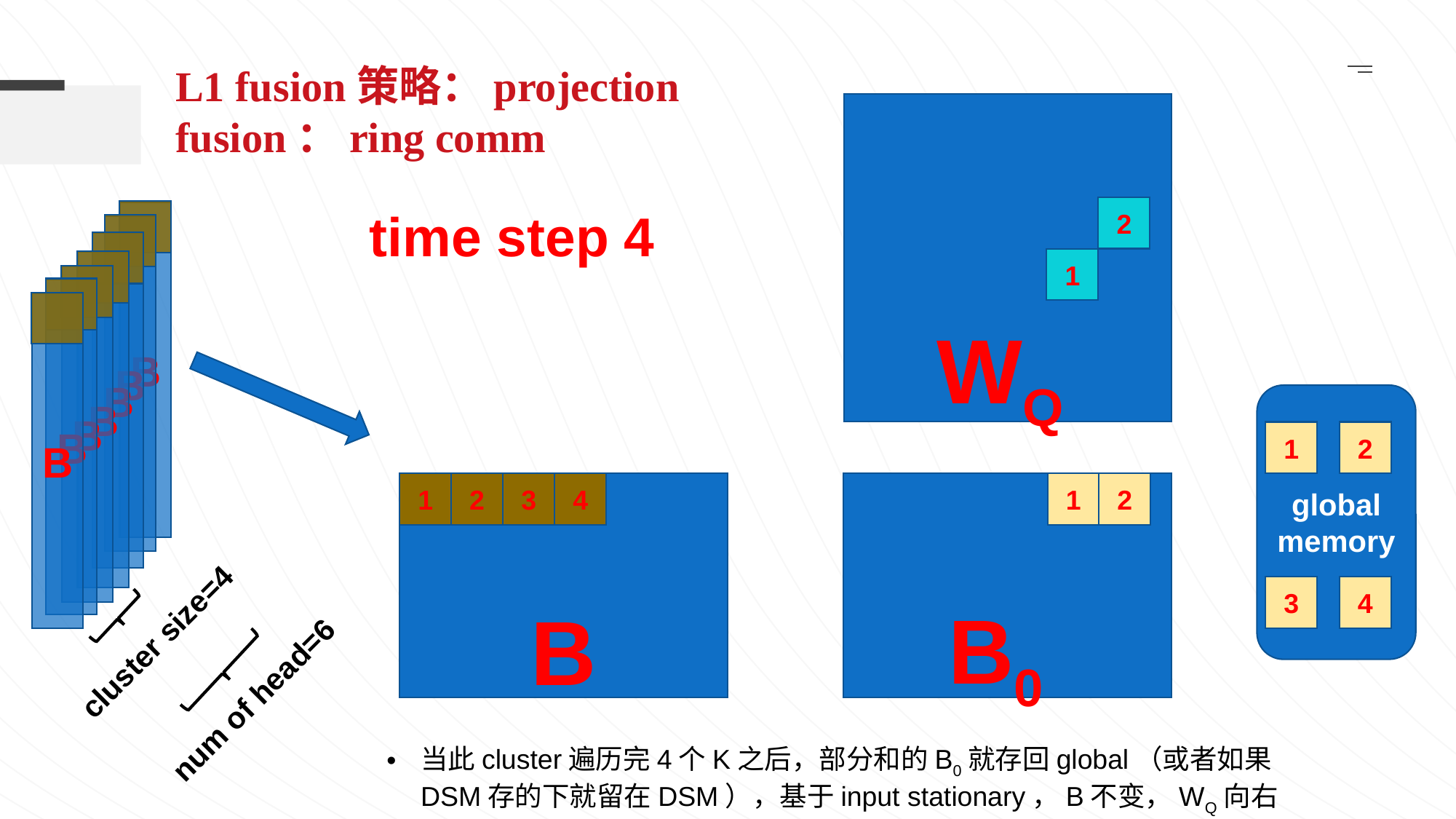

L1 fusion策略：projection fusion：ring comm

time step 4
2

B

B

B
1

B

B

B

B
WQ

global memory
1
2

1
2
3
4
B

1
2
3
4

B0
cluster size=4

num of head=6
当此cluster遍历完4个K之后，部分和的B0就存回global（或者如果DSM存的下就留在DSM），基于input stationary，B不变，WQ向右移动。